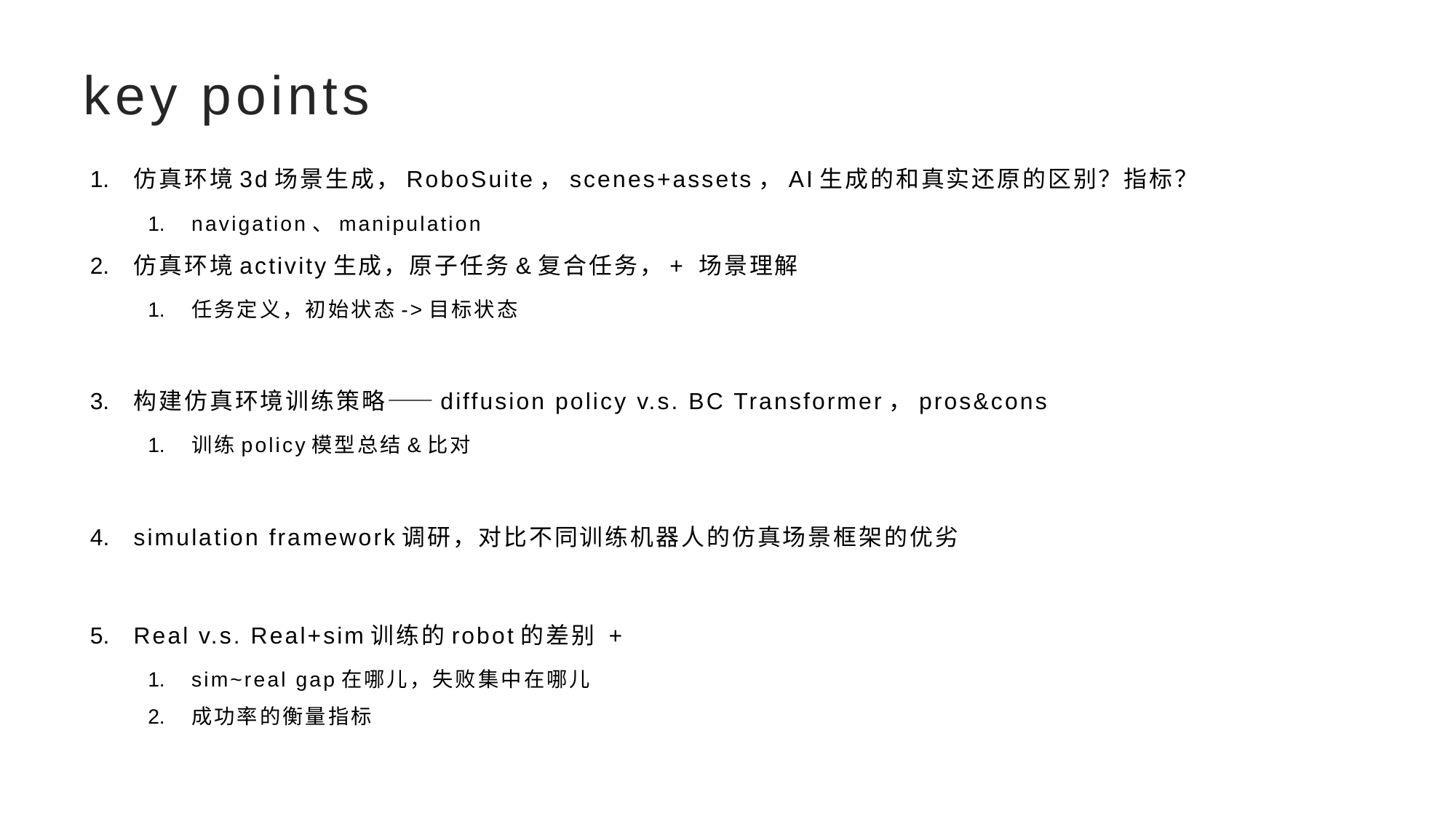

# key points
仿真环境3d场景生成，RoboSuite，scenes+assets，AI生成的和真实还原的区别？指标？
navigation、manipulation
仿真环境activity生成，原子任务&复合任务，+ 场景理解
任务定义，初始状态->目标状态

构建仿真环境训练策略——diffusion policy v.s. BC Transformer，pros&cons
训练policy模型总结&比对

simulation framework调研，对比不同训练机器人的仿真场景框架的优劣

Real v.s. Real+sim训练的robot的差别 +
sim~real gap在哪儿，失败集中在哪儿
成功率的衡量指标